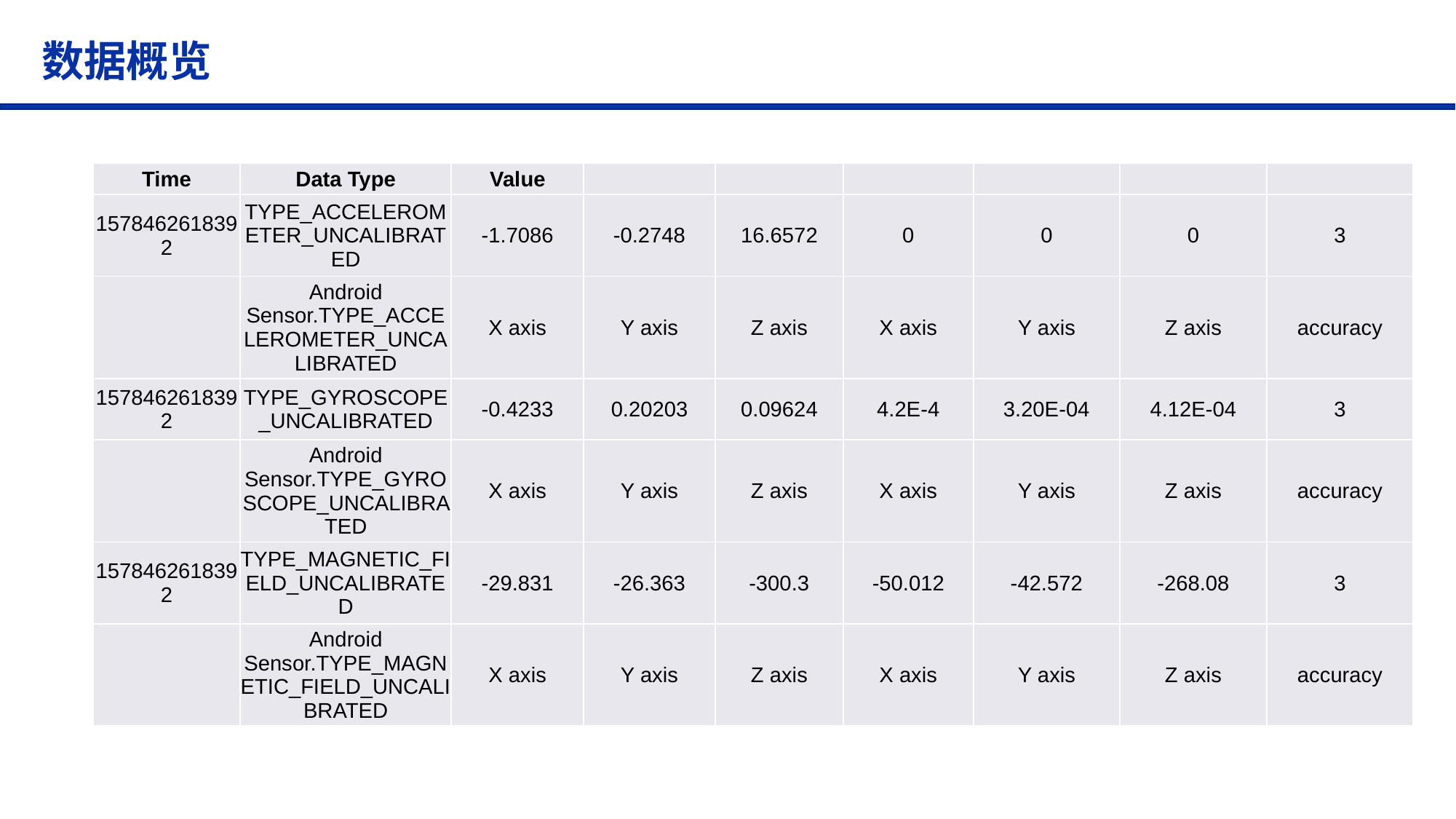

数据概览

| Time | Data Type | Value |  |  |  |  |  |  |
| --- | --- | --- | --- | --- | --- | --- | --- | --- |
| 1578462618392 | TYPE\_ACCELEROMETER\_UNCALIBRATED | -1.7086 | -0.2748 | 16.6572 | 0 | 0 | 0 | 3 |
|  | Android Sensor.TYPE\_ACCELEROMETER\_UNCALIBRATED | X axis | Y axis | Z axis | X axis | Y axis | Z axis | accuracy |
| 1578462618392 | TYPE\_GYROSCOPE\_UNCALIBRATED | -0.4233 | 0.20203 | 0.09624 | 4.2E-4 | 3.20E-04 | 4.12E-04 | 3 |
|  | Android Sensor.TYPE\_GYROSCOPE\_UNCALIBRATED | X axis | Y axis | Z axis | X axis | Y axis | Z axis | accuracy |
| 1578462618392 | TYPE\_MAGNETIC\_FIELD\_UNCALIBRATED | -29.831 | -26.363 | -300.3 | -50.012 | -42.572 | -268.08 | 3 |
|  | Android Sensor.TYPE\_MAGNETIC\_FIELD\_UNCALIBRATED | X axis | Y axis | Z axis | X axis | Y axis | Z axis | accuracy |